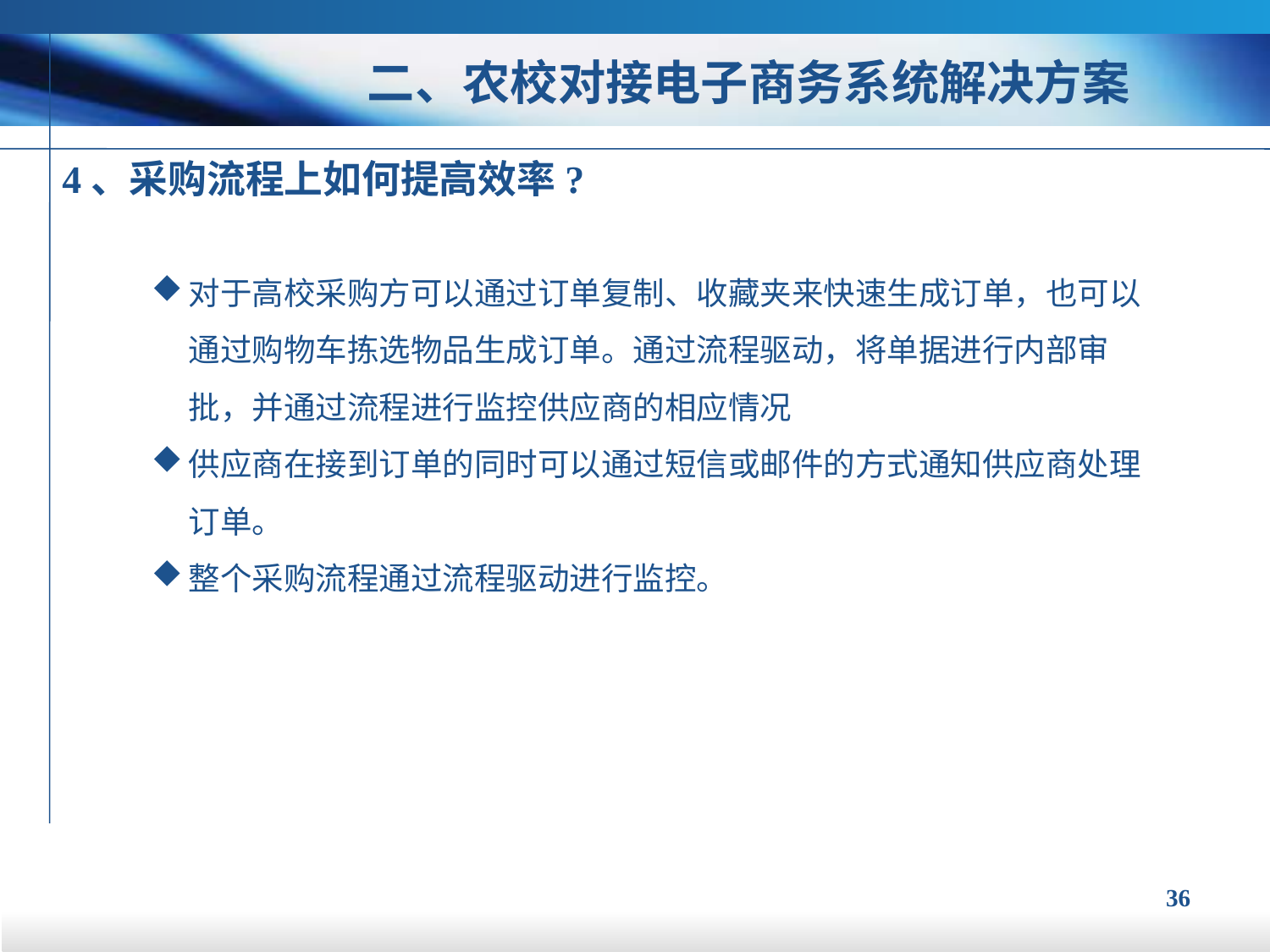

二、农校对接电子商务系统解决方案
4、采购流程上如何提高效率?

对于高校采购方可以通过订单复制、收藏夹来快速生成订单，也可以通过购物车拣选物品生成订单。通过流程驱动，将单据进行内部审批，并通过流程进行监控供应商的相应情况
供应商在接到订单的同时可以通过短信或邮件的方式通知供应商处理订单。
整个采购流程通过流程驱动进行监控。